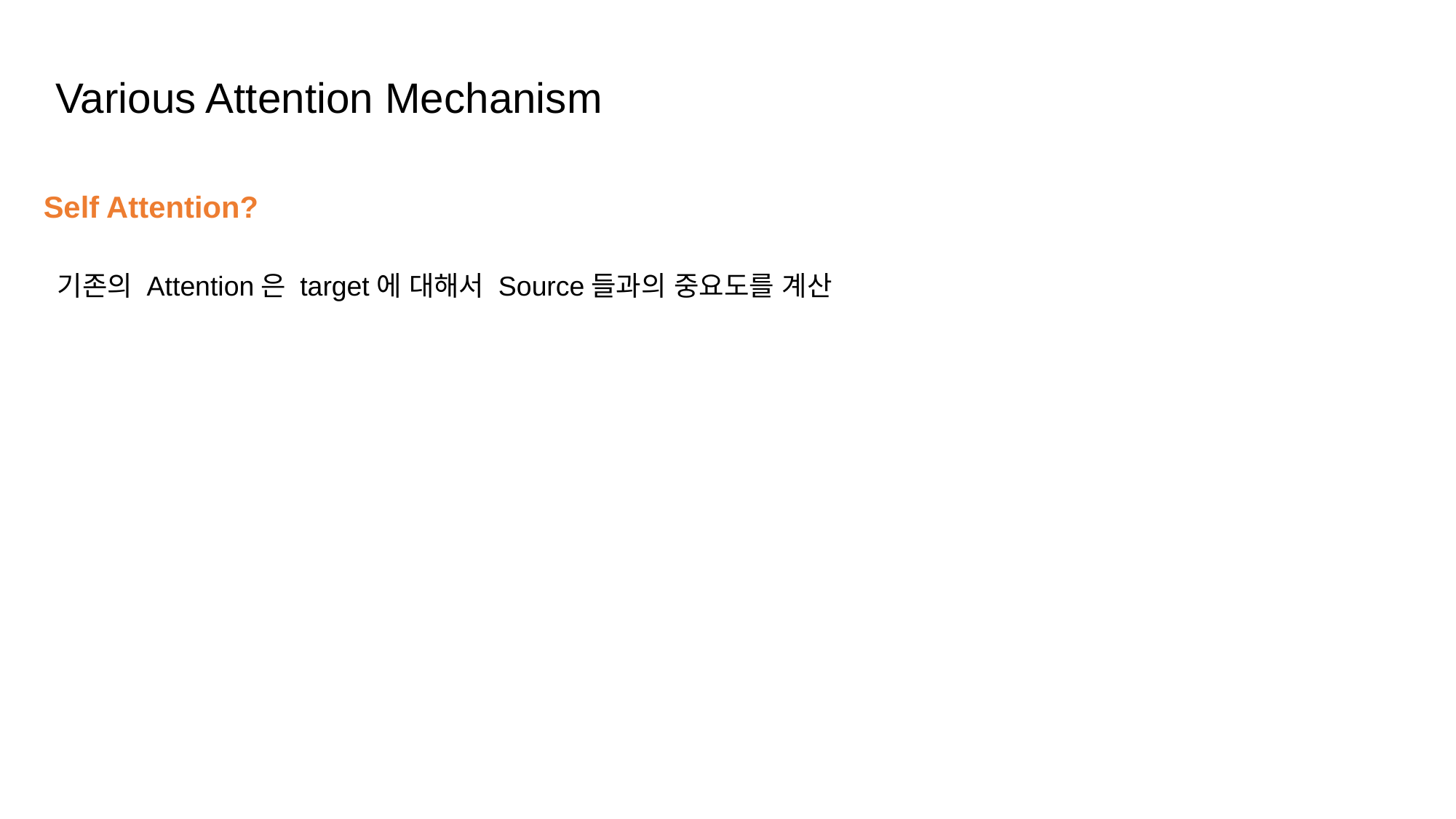

Various Attention Mechanism
Self Attention?
기존의 Attention은 target에 대해서 Source들과의 중요도를 계산